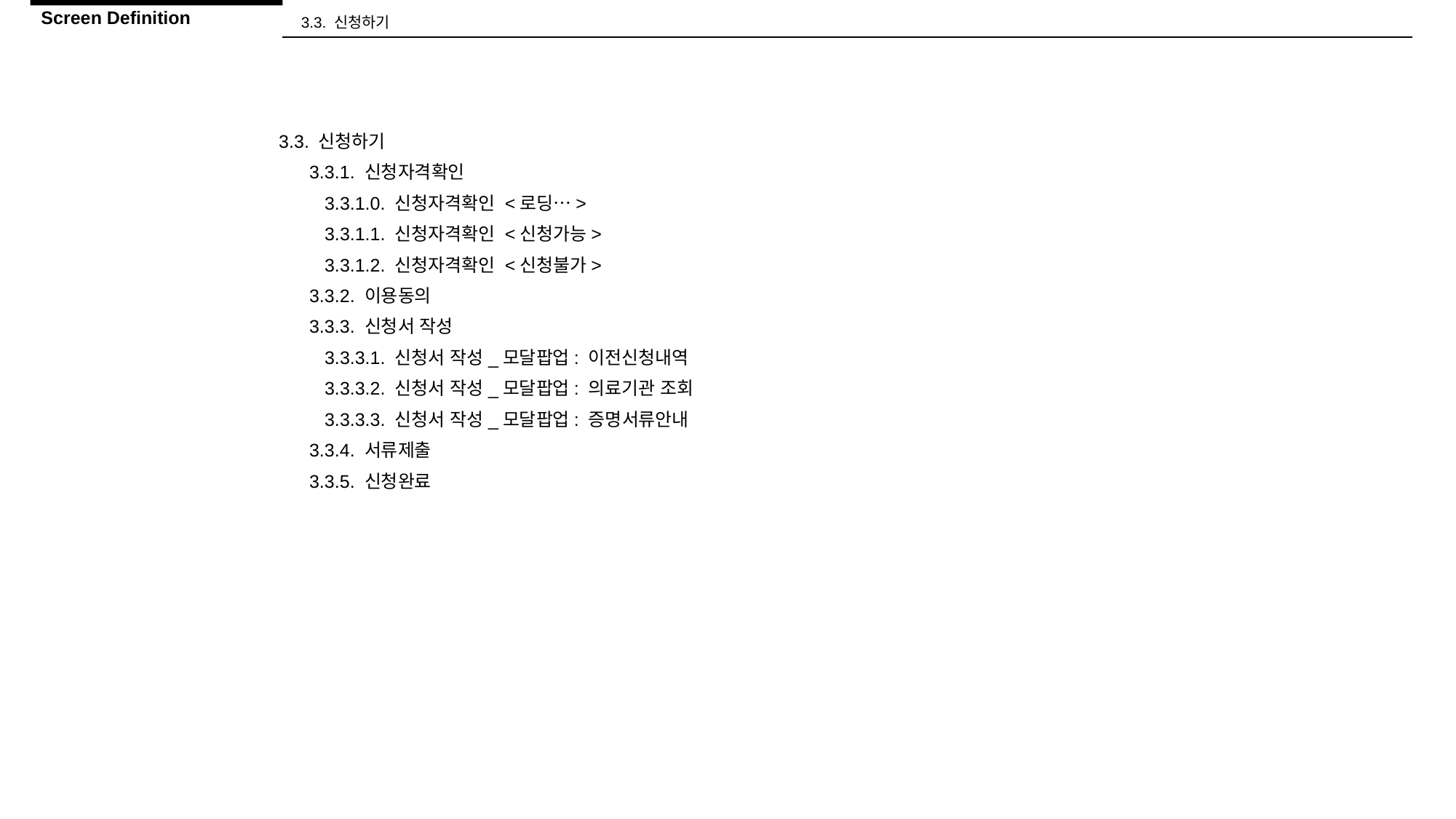

Screen Definition
3.3. 신청하기
3.3. 신청하기
      3.3.1. 신청자격확인
         3.3.1.0. 신청자격확인 <로딩…>
         3.3.1.1. 신청자격확인 <신청가능>
         3.3.1.2. 신청자격확인 <신청불가>
      3.3.2. 이용동의
      3.3.3. 신청서 작성
         3.3.3.1. 신청서 작성_모달팝업: 이전신청내역
         3.3.3.2. 신청서 작성_모달팝업: 의료기관 조회
         3.3.3.3. 신청서 작성_모달팝업: 증명서류안내
      3.3.4. 서류제출
      3.3.5. 신청완료